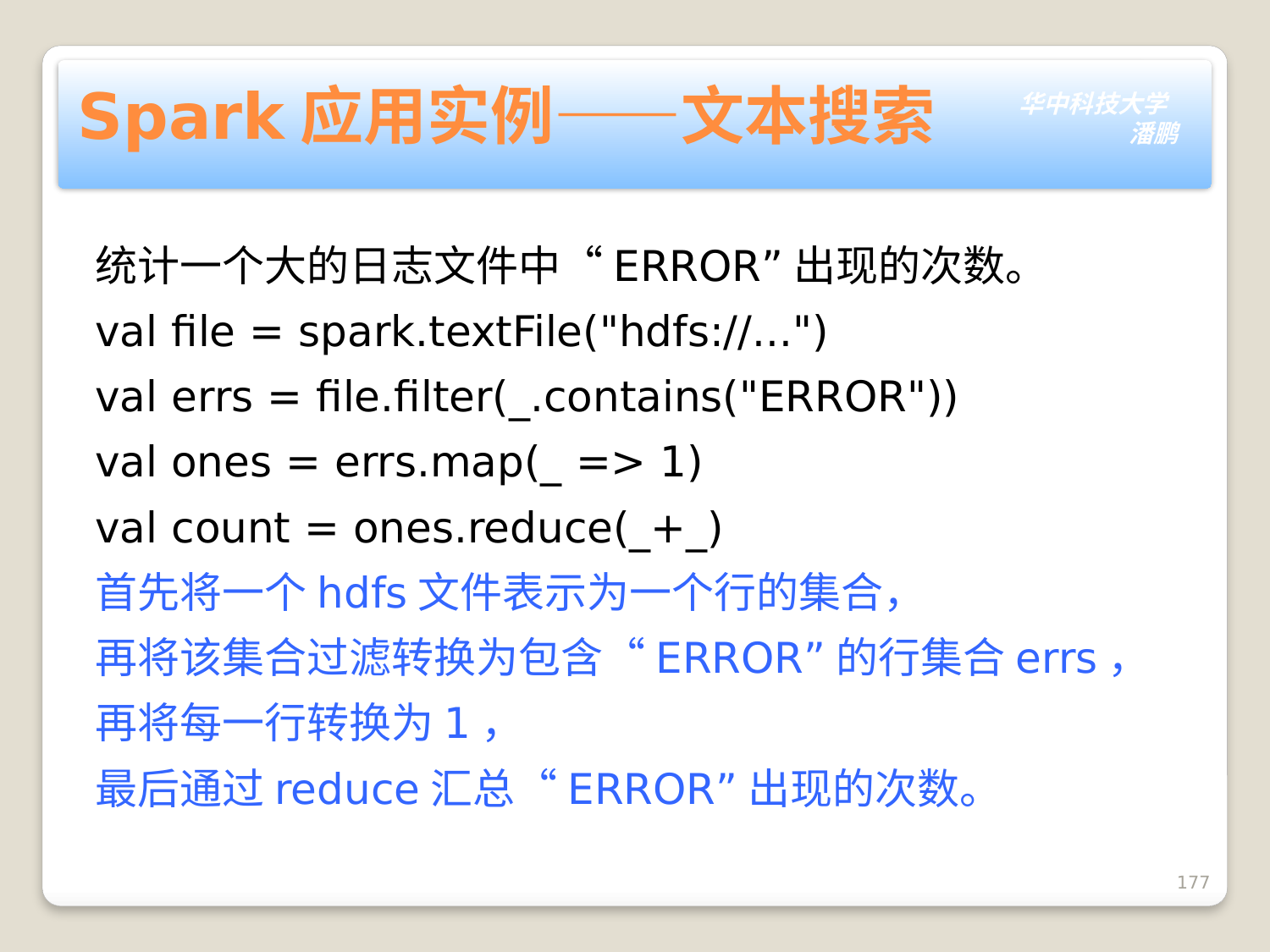

# Spark应用实例——文本搜索
统计一个大的日志文件中“ERROR”出现的次数。
val file = spark.textFile("hdfs://...")
val errs = file.filter(_.contains("ERROR"))
val ones = errs.map(_ => 1)
val count = ones.reduce(_+_)
首先将一个hdfs文件表示为一个行的集合，
再将该集合过滤转换为包含“ERROR”的行集合errs，
再将每一行转换为1，
最后通过reduce汇总“ERROR”出现的次数。
177